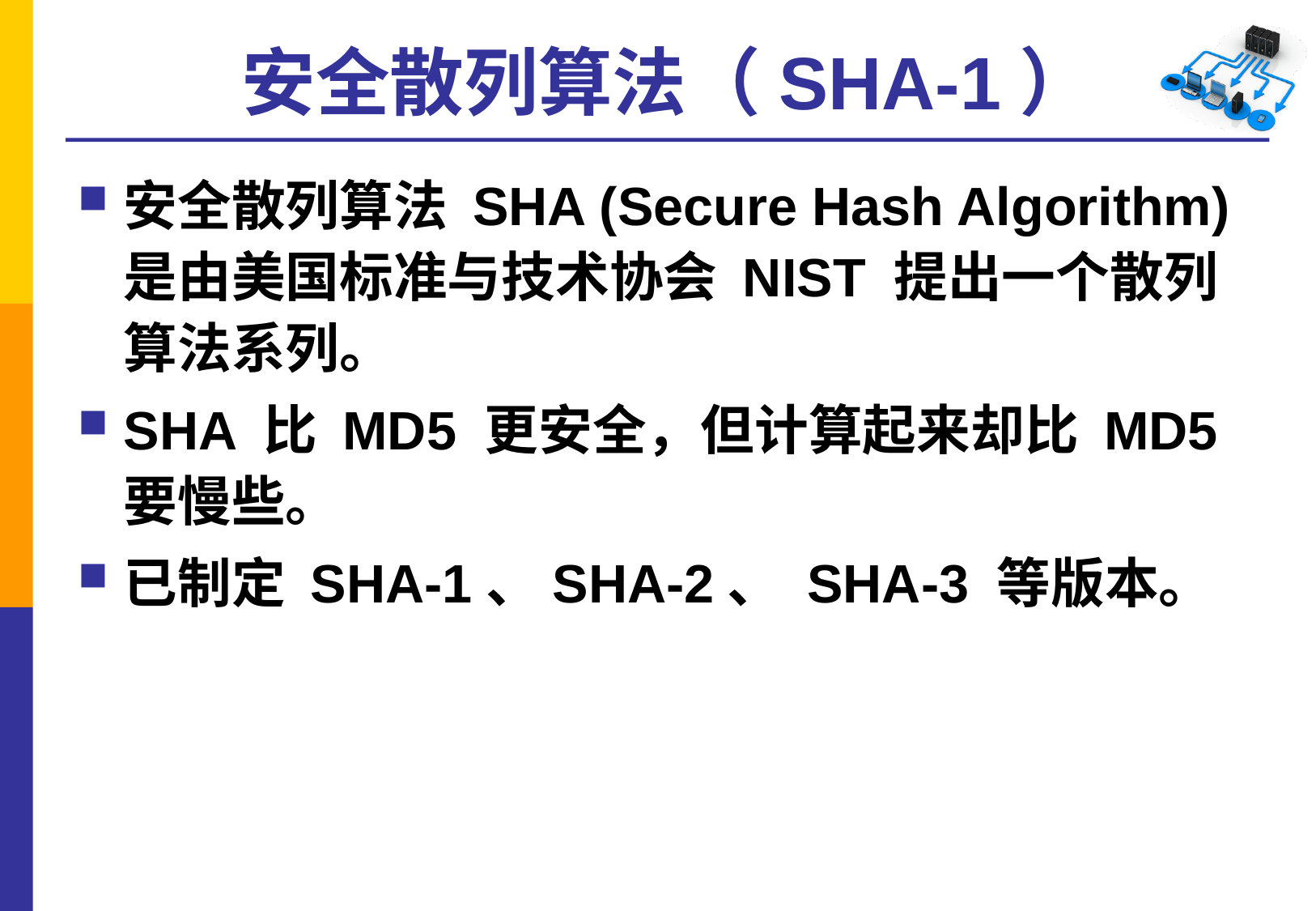

# 安全散列算法（SHA-1）
安全散列算法 SHA (Secure Hash Algorithm)是由美国标准与技术协会 NIST 提出一个散列算法系列。
SHA 比 MD5 更安全，但计算起来却比 MD5 要慢些。
已制定 SHA-1、SHA-2、 SHA-3 等版本。